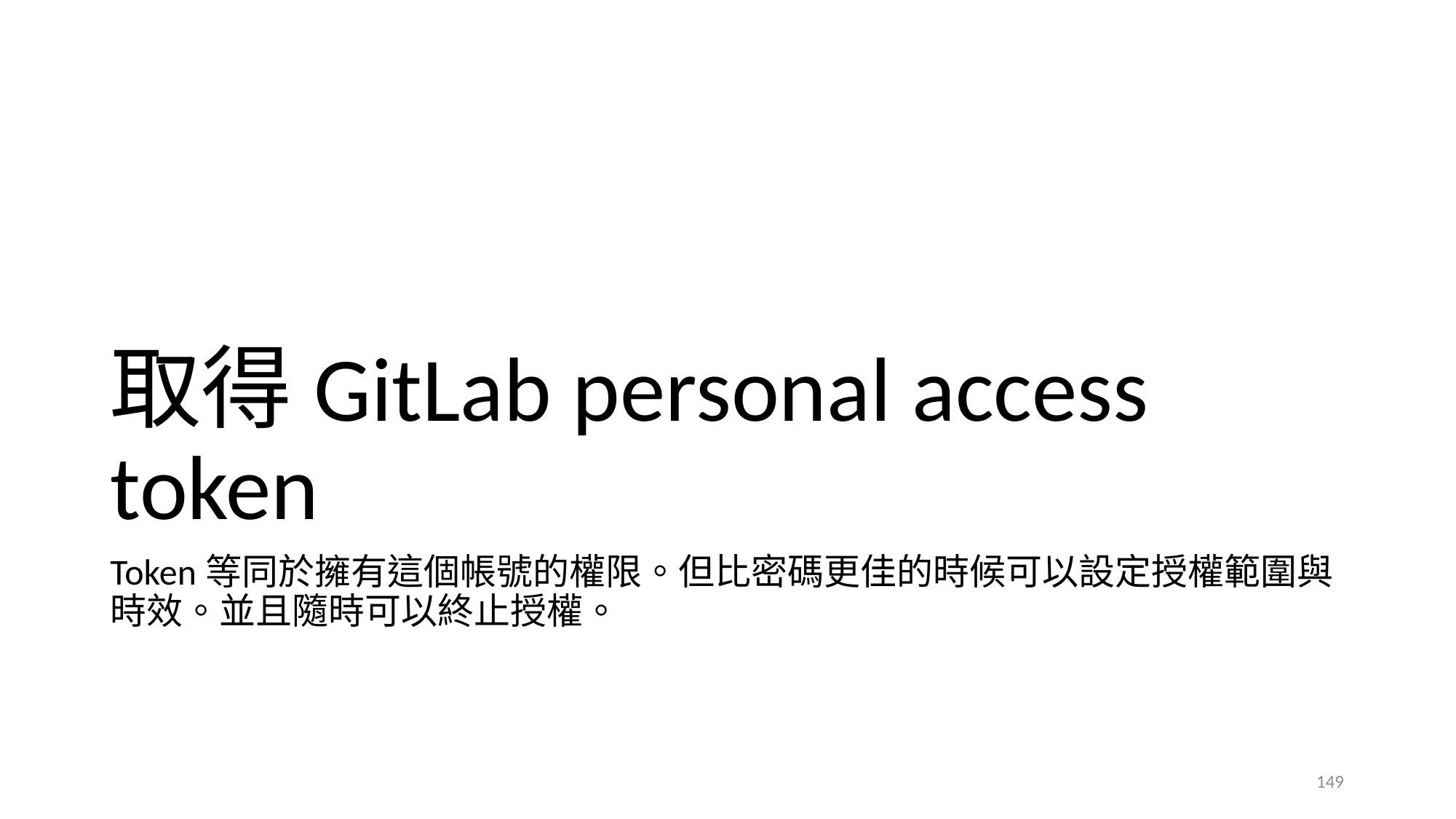

# 取得GitLab personal access token
Token等同於擁有這個帳號的權限。但比密碼更佳的時候可以設定授權範圍與時效。並且隨時可以終止授權。
149